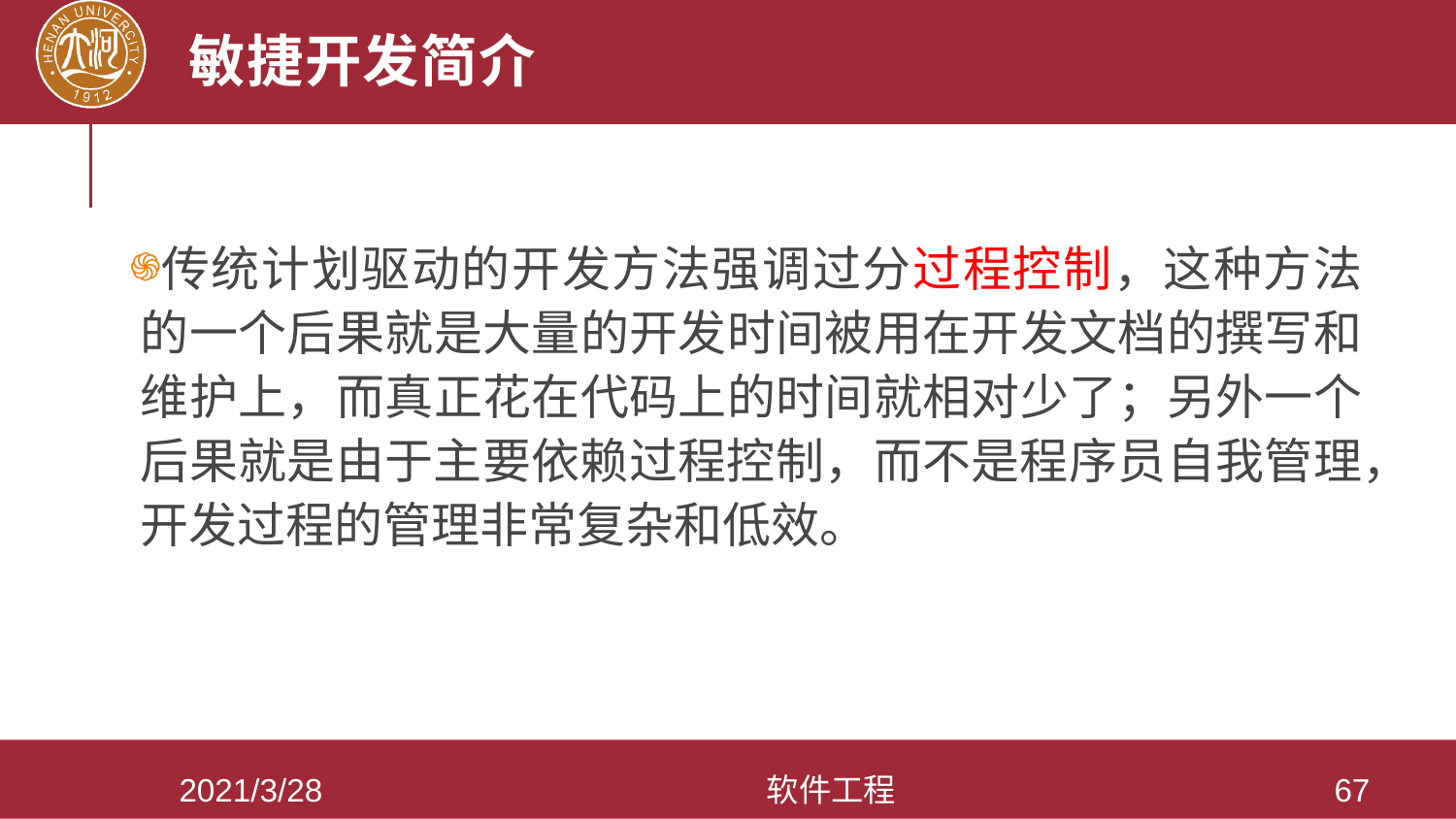

# 敏捷开发简介
传统计划驱动的开发方法强调过分过程控制，这种方法的一个后果就是大量的开发时间被用在开发文档的撰写和维护上，而真正花在代码上的时间就相对少了；另外一个后果就是由于主要依赖过程控制，而不是程序员自我管理，开发过程的管理非常复杂和低效。
2021/3/28
软件工程
67